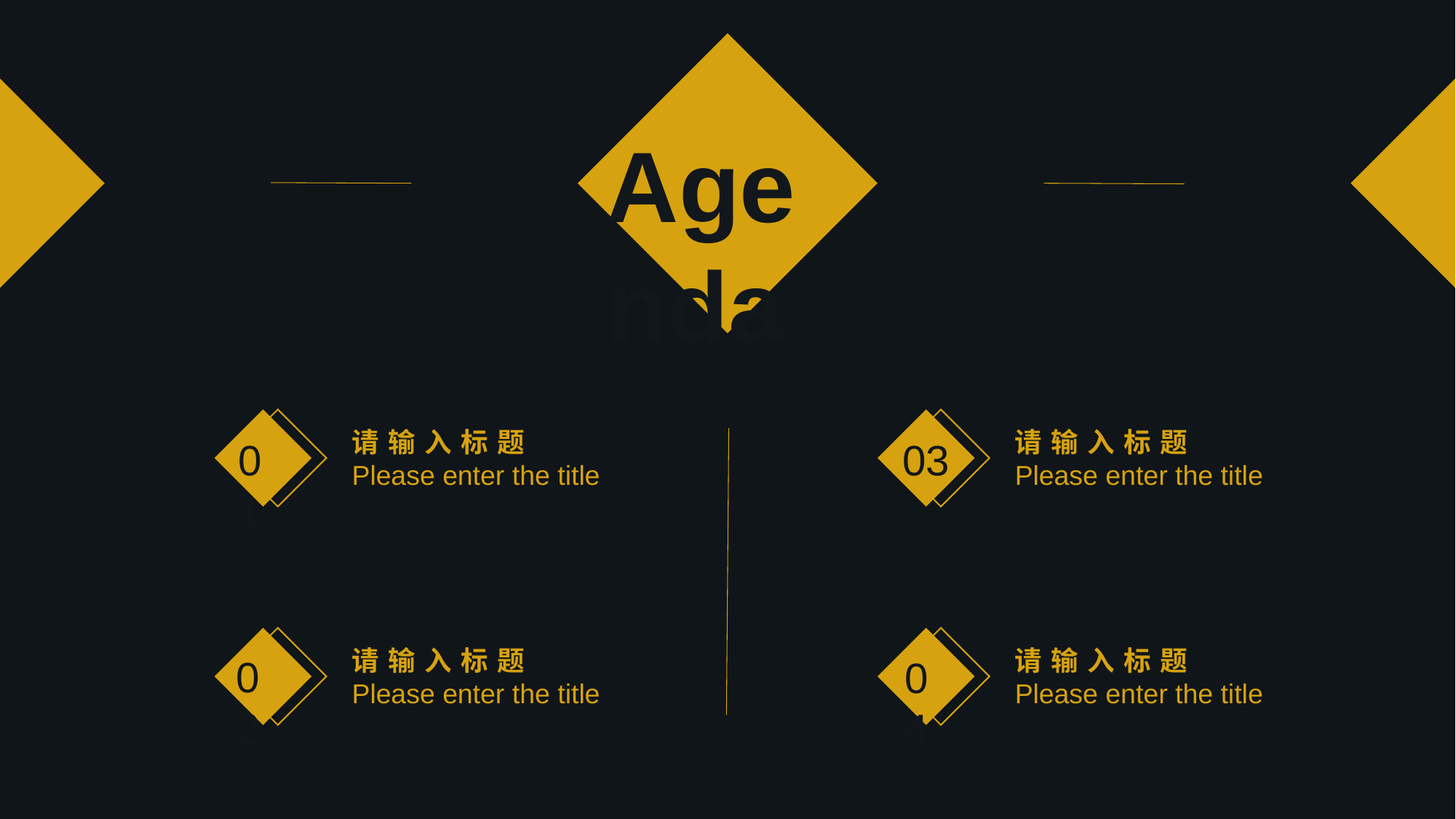

Agenda

03

01
请输入标题
Please enter the title
请输入标题
Please enter the title

02

04
请输入标题
Please enter the title
请输入标题
Please enter the title